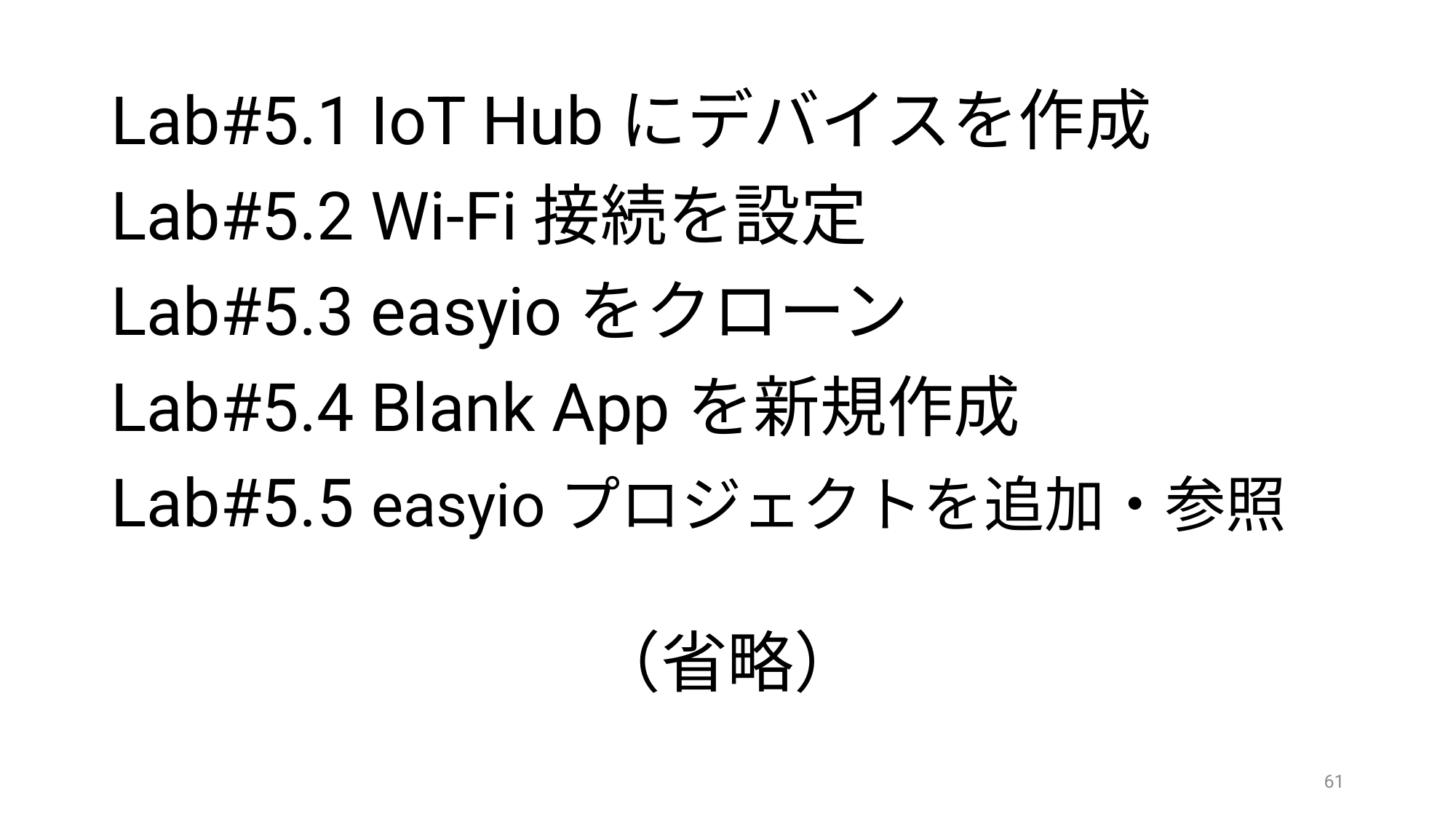

# Lab#5.1 IoT Hubにデバイスを作成
Lab#5.2 Wi-Fi接続を設定
Lab#5.3 easyioをクローン
Lab#5.4 Blank Appを新規作成
Lab#5.5 easyioプロジェクトを追加・参照
（省略）
61